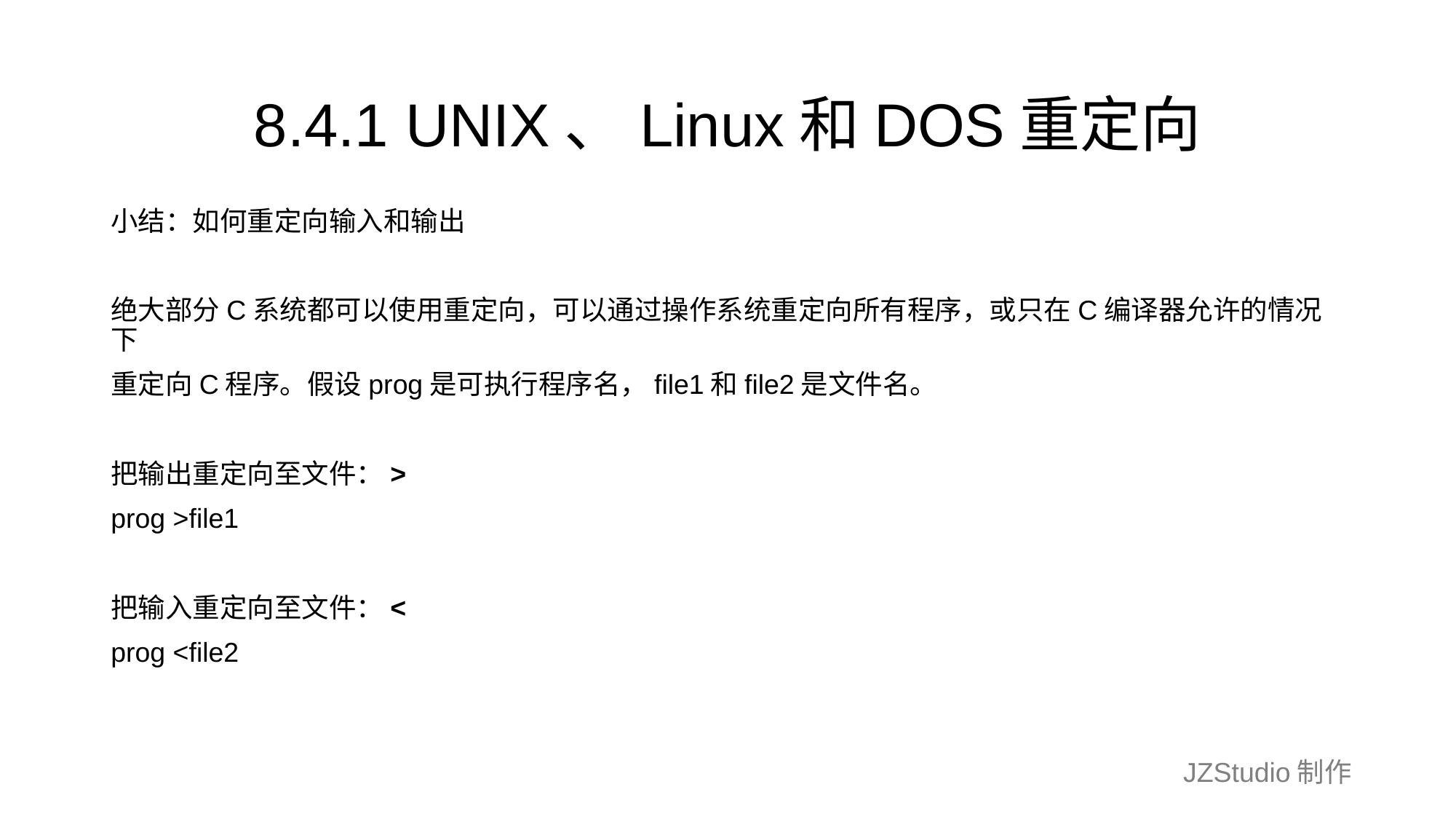

# 8.4.1 UNIX、Linux和DOS重定向
小结：如何重定向输入和输出

绝大部分C系统都可以使用重定向，可以通过操作系统重定向所有程序，或只在C编译器允许的情况下
重定向C程序。假设prog是可执行程序名，file1和file2是文件名。

把输出重定向至文件：>
prog >file1

把输入重定向至文件：<
prog <file2